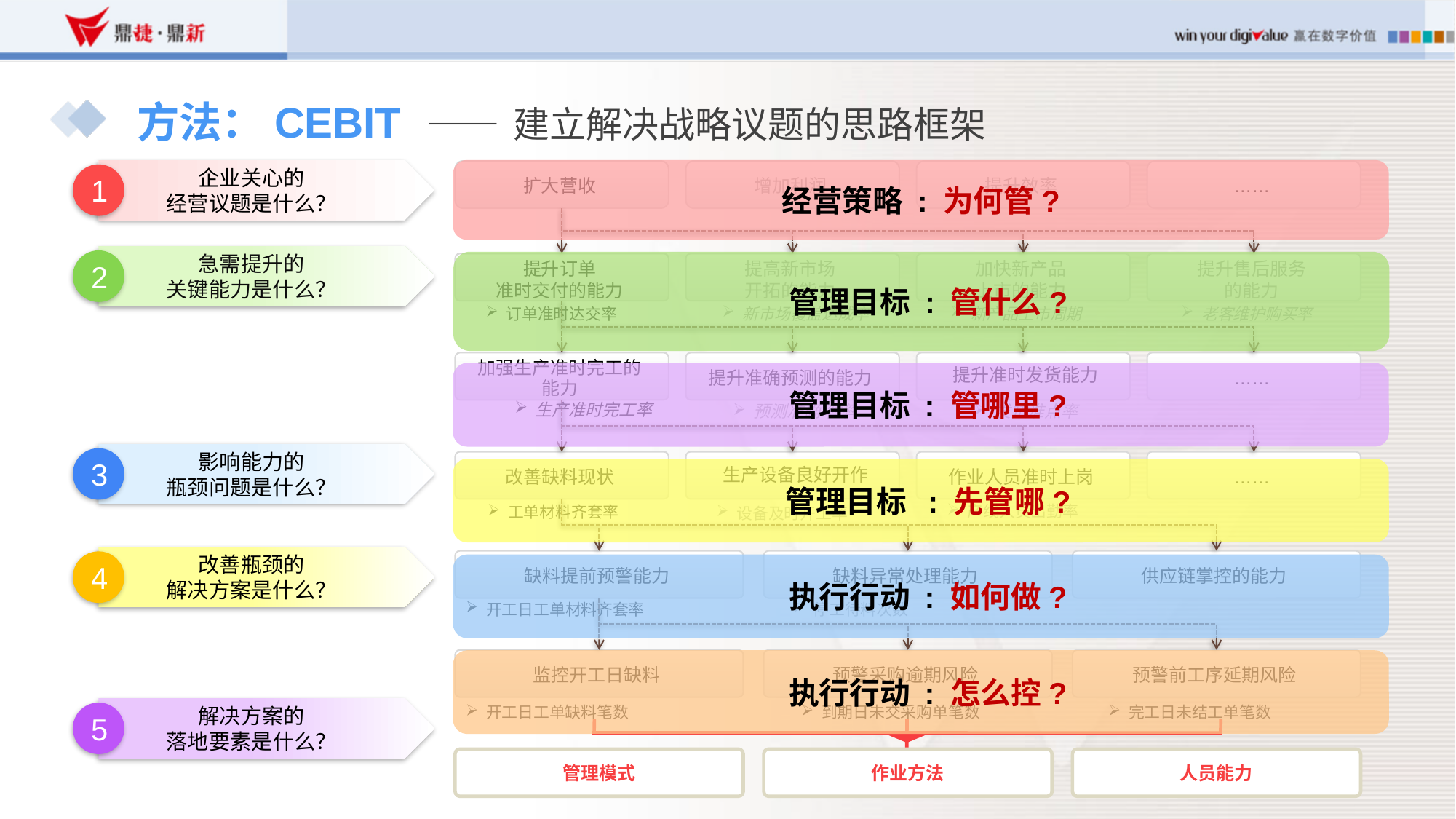

# 方法：CEBIT　——　建立解决战略议题的思路框架
企业关心的
经营议题是什么？
经营策略 : 为何管?
扩大营收
增加利润
提升效率
……
1
急需提升的
关键能力是什么？
2
 管理目标 : 管什么?
提升订单
准时交付的能力
提高新市场
开拓的能力
加快新产品
上市的能力
提升售后服务
的能力
新市场覆盖达成率
新产品上市周期
老客维护购买率
订单准时达交率
加强生产准时完工的能力
提升准确预测的能力

……
提升准时发货能力
 管理目标 : 管哪里?
生产准时完工率
预测准确率率
发货准点率
影响能力的
瓶颈问题是什么？
3
改善缺料现状

……
 管理目标  : 先管哪?
生产设备良好开作
作业人员准时上岗
产线人员出勤率
工单材料齐套率
设备及时开工率
改善瓶颈的
解决方案是什么？
缺料提前预警能力
缺料异常处理能力
供应链掌控的能力
4
 执行行动 : 如何做?
开工日工单材料齐套率
停工待料次数
监控开工日缺料
预警采购逾期风险
预警前工序延期风险
 执行行动 : 怎么控?
开工日工单缺料笔数
到期日未交采购单笔数
完工日未结工单笔数
解决方案的
落地要素是什么？
5

管理模式
作业方法
人员能力